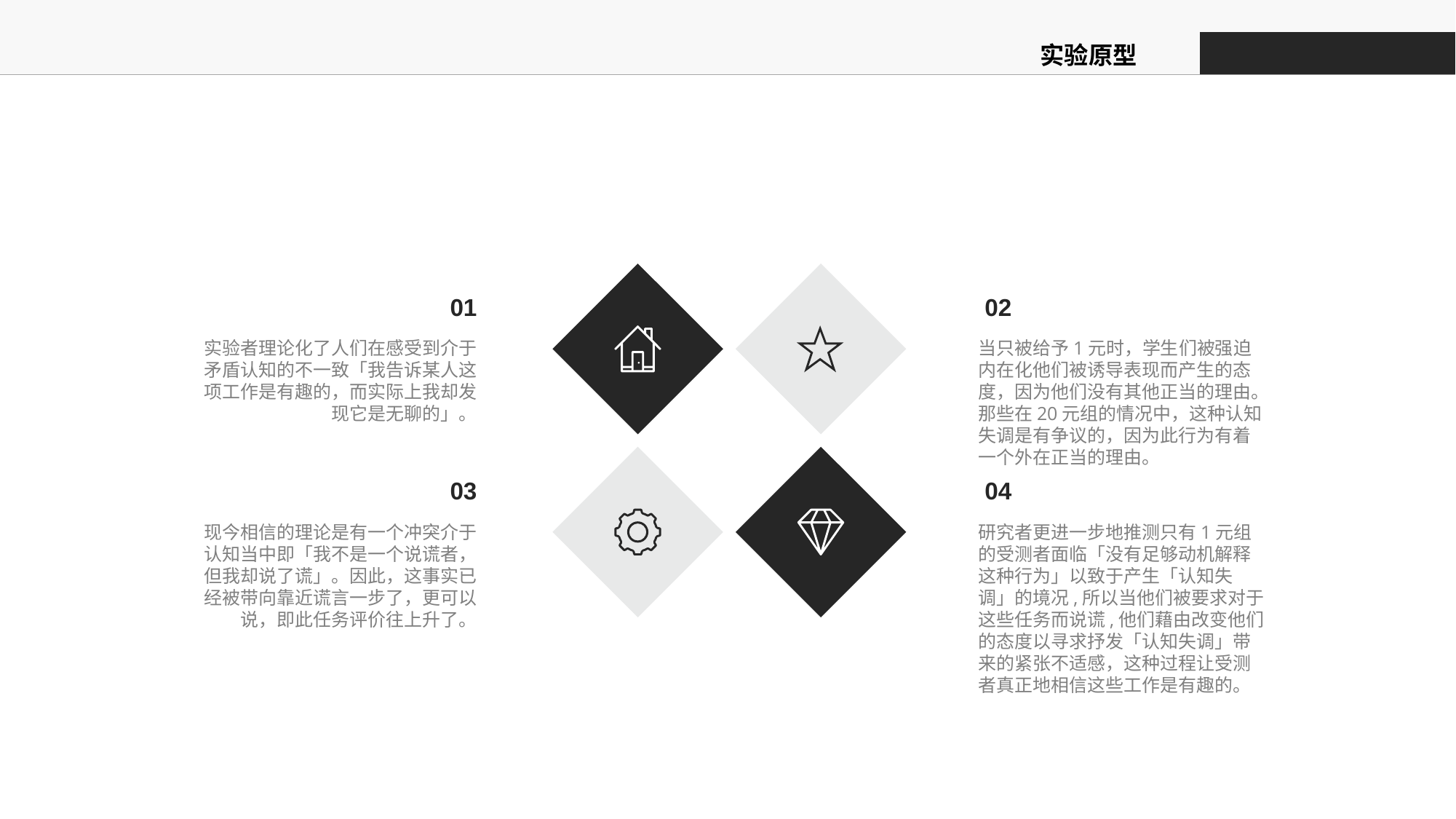

实验原型

 01
 02
实验者理论化了人们在感受到介于矛盾认知的不一致「我告诉某人这项工作是有趣的，而实际上我却发现它是无聊的」。
当只被给予1元时，学生们被强迫内在化他们被诱导表现而产生的态度，因为他们没有其他正当的理由。那些在20元组的情况中，这种认知失调是有争议的，因为此行为有着一个外在正当的理由。

 03
 04
现今相信的理论是有一个冲突介于认知当中即「我不是一个说谎者，但我却说了谎」。因此，这事实已经被带向靠近谎言一步了，更可以说，即此任务评价往上升了。
研究者更进一步地推测只有1元组的受测者面临「没有足够动机解释这种行为」以致于产生「认知失调」的境况,所以当他们被要求对于这些任务而说谎,他们藉由改变他们的态度以寻求抒发「认知失调」带来的紧张不适感，这种过程让受测者真正地相信这些工作是有趣的。